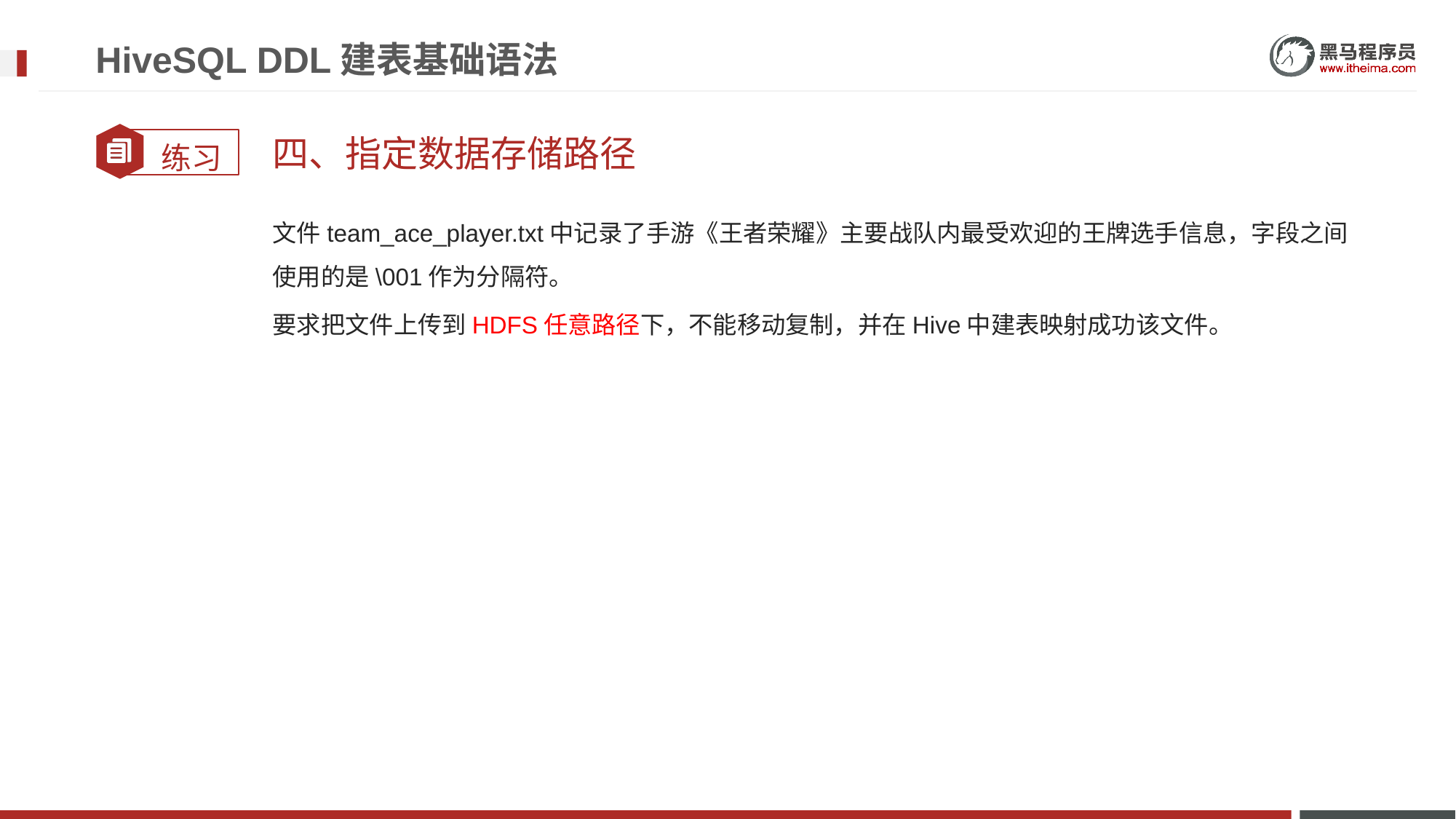

# HiveSQL DDL建表基础语法
四、指定数据存储路径
文件team_ace_player.txt中记录了手游《王者荣耀》主要战队内最受欢迎的王牌选手信息，字段之间使用的是\001作为分隔符。
要求把文件上传到HDFS任意路径下，不能移动复制，并在Hive中建表映射成功该文件。